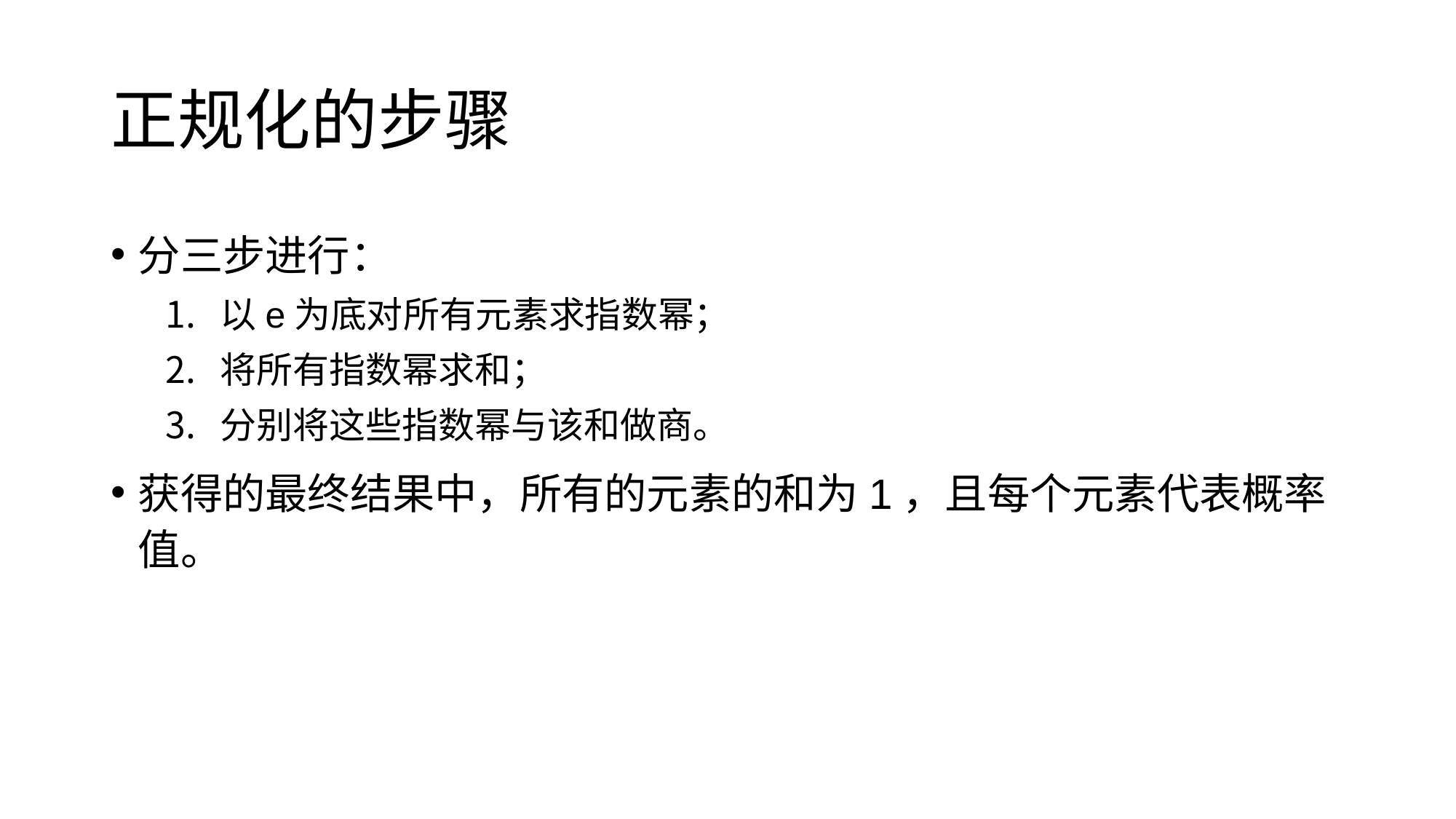

# 正规化的步骤
分三步进行：
以e为底对所有元素求指数幂；
将所有指数幂求和；
分别将这些指数幂与该和做商。
获得的最终结果中，所有的元素的和为1，且每个元素代表概率值。